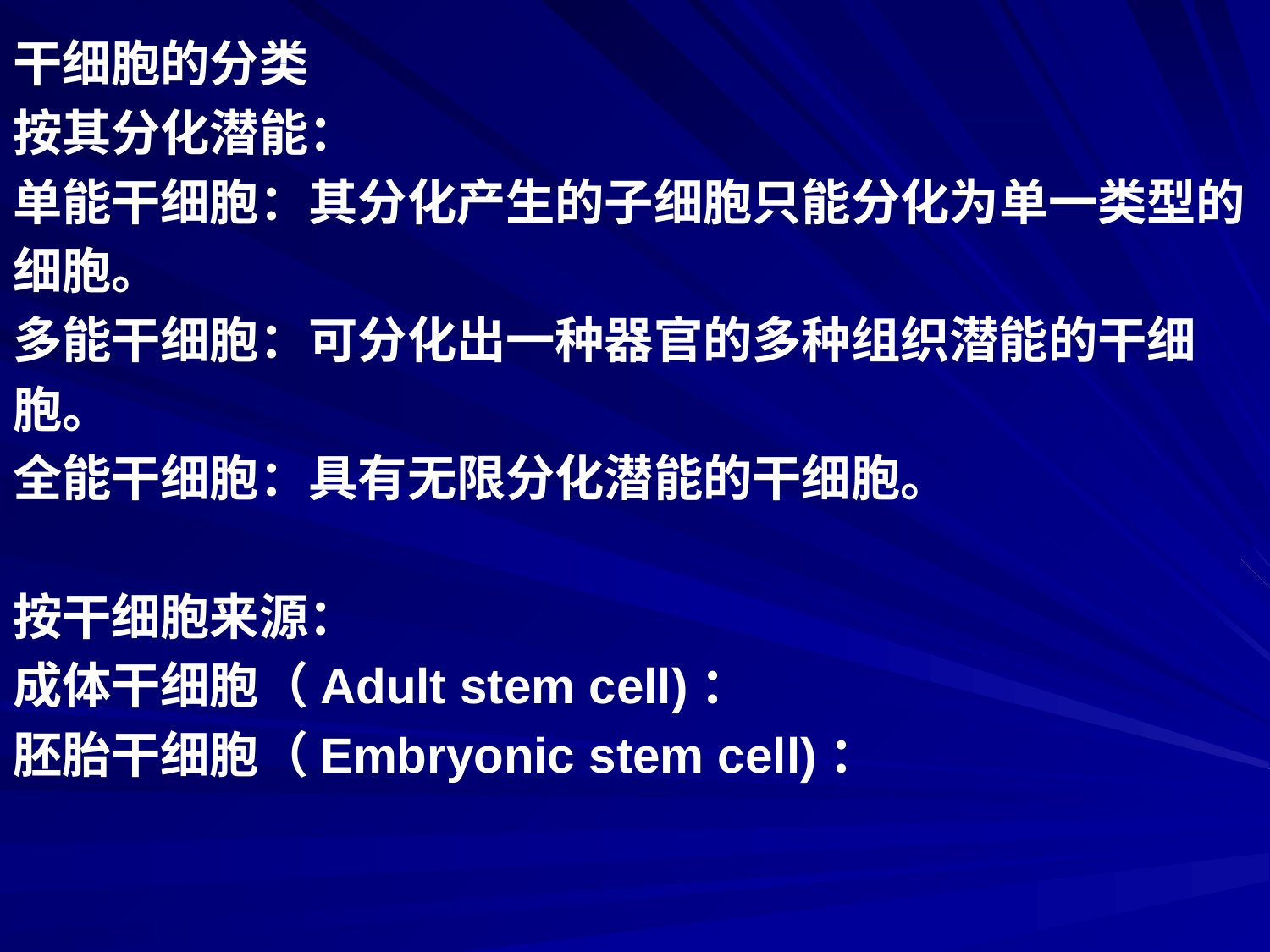

干细胞的分类
按其分化潜能：
单能干细胞：其分化产生的子细胞只能分化为单一类型的
细胞。
多能干细胞：可分化出一种器官的多种组织潜能的干细
胞。
全能干细胞：具有无限分化潜能的干细胞。

按干细胞来源：
成体干细胞（Adult stem cell)：
胚胎干细胞（Embryonic stem cell)：